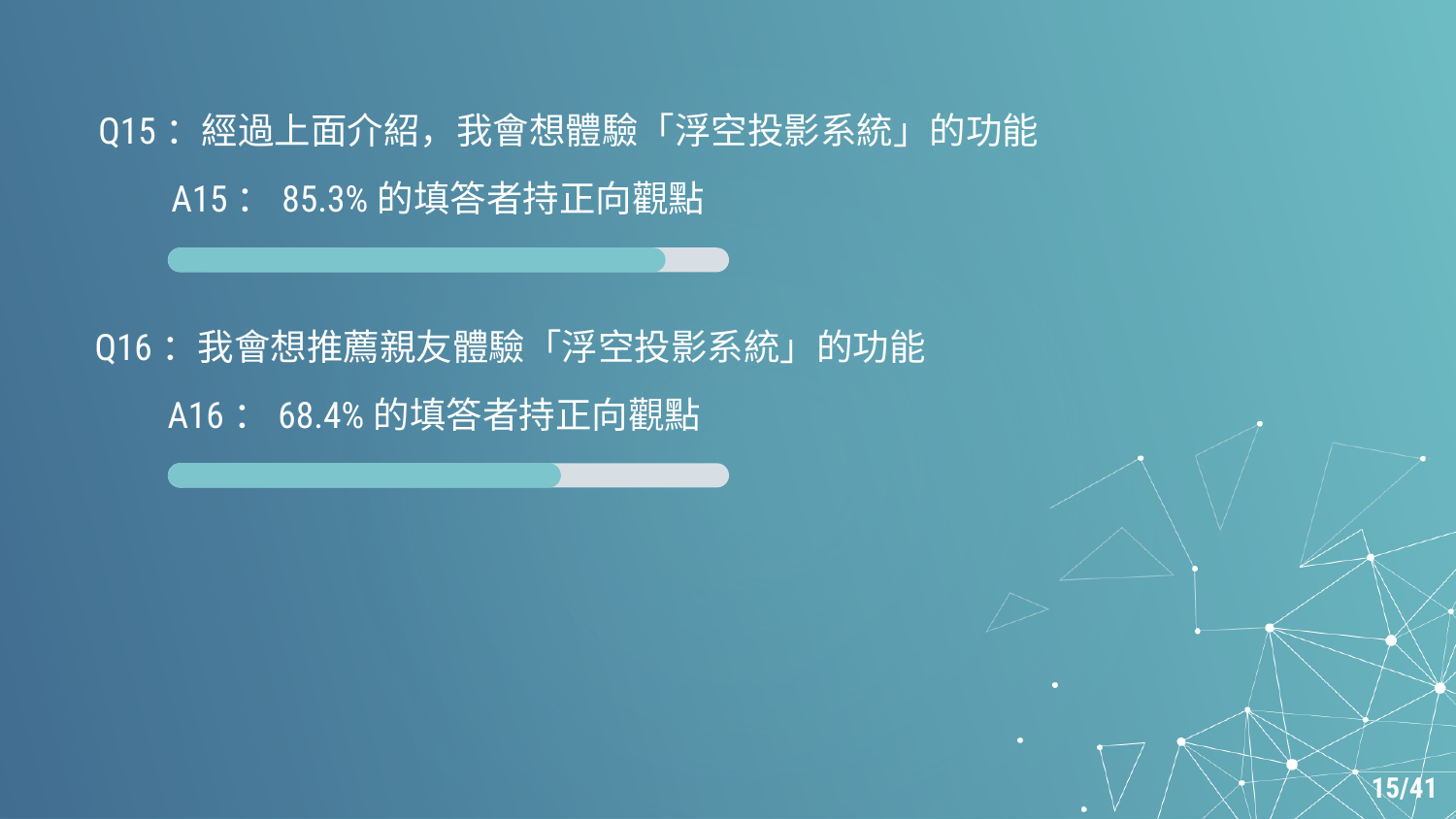

Q15：經過上面介紹，我會想體驗「浮空投影系統」的功能
A15：85.3%的填答者持正向觀點

Q16：我會想推薦親友體驗「浮空投影系統」的功能
A16：68.4%的填答者持正向觀點

15/41